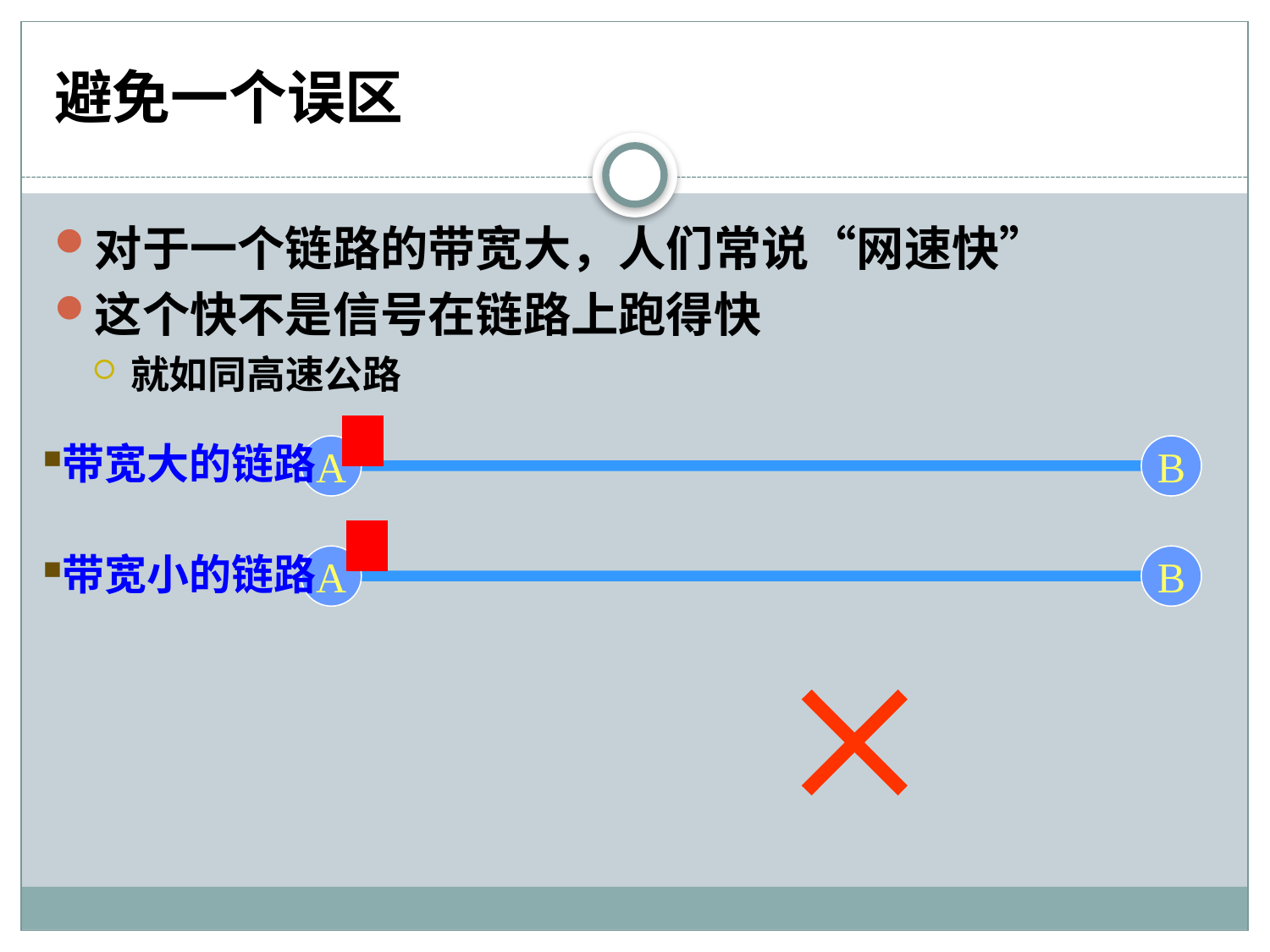

# 避免一个误区
对于一个链路的带宽大，人们常说“网速快”
这个快不是信号在链路上跑得快
就如同高速公路

带宽大的链路
A
B

带宽小的链路
A
B

×